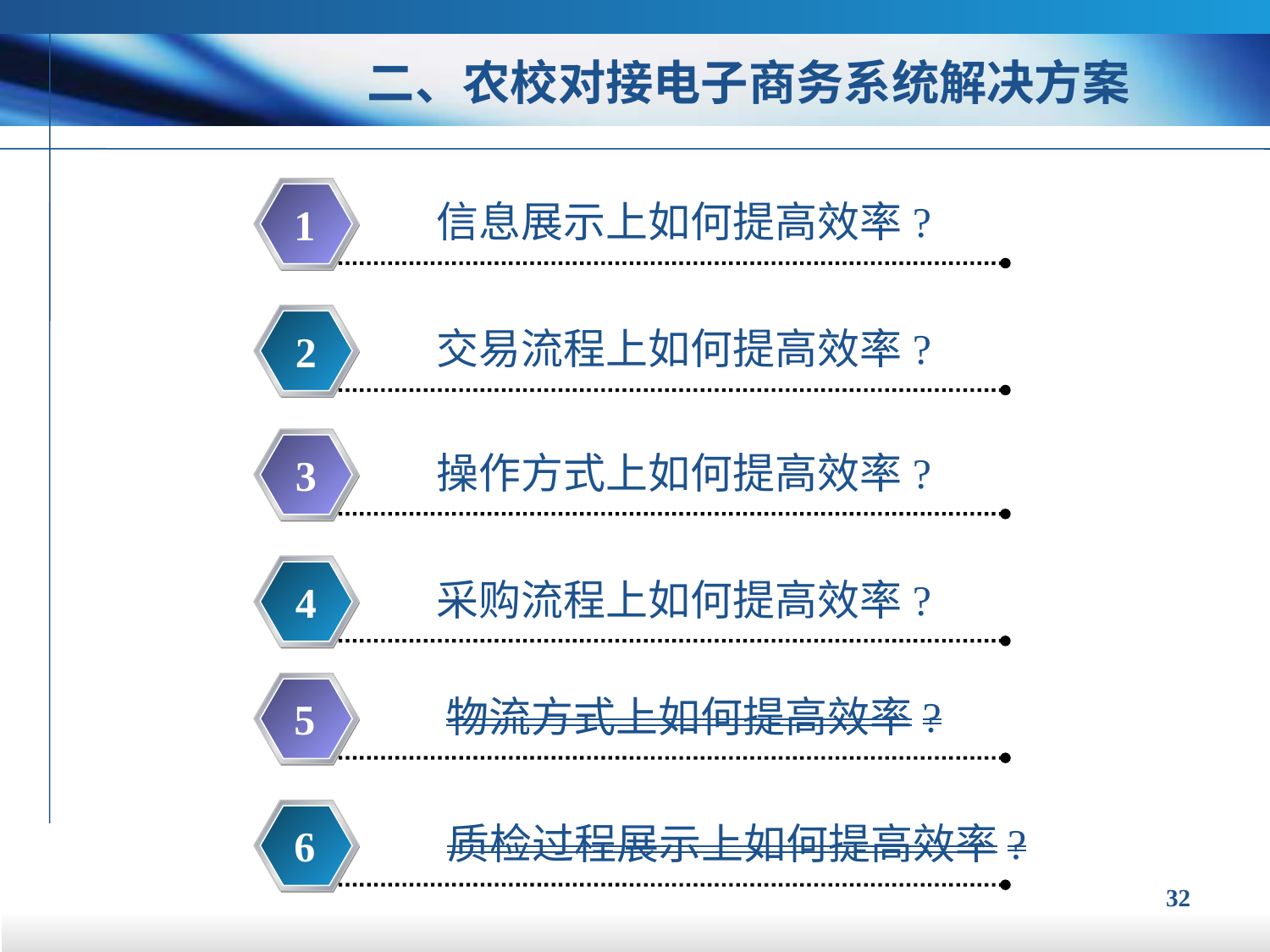

二、农校对接电子商务系统解决方案

信息展示上如何提高效率?
1

交易流程上如何提高效率?
2

操作方式上如何提高效率?
3

采购流程上如何提高效率?
4

物流方式上如何提高效率?
5

质检过程展示上如何提高效率?
6